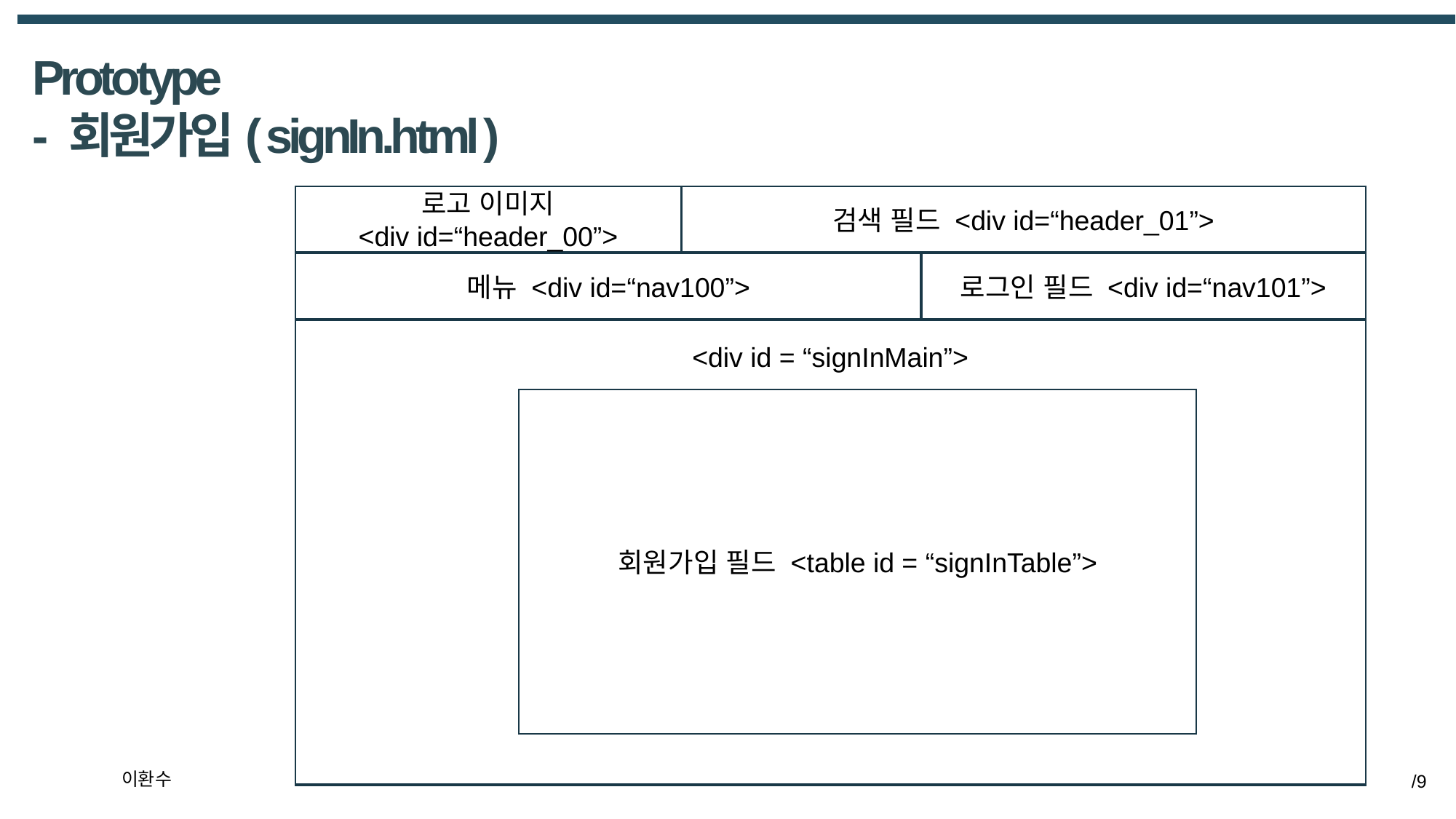

Prototype
- 회원가입( signIn.html )
로고 이미지
<div id=“header_00”>

검색 필드 <div id=“header_01”>
메뉴 <div id=“nav100”>
로그인 필드 <div id=“nav101”>
<div id = “signInMain”>

회원가입 필드 <table id = “signInTable”>
이환수